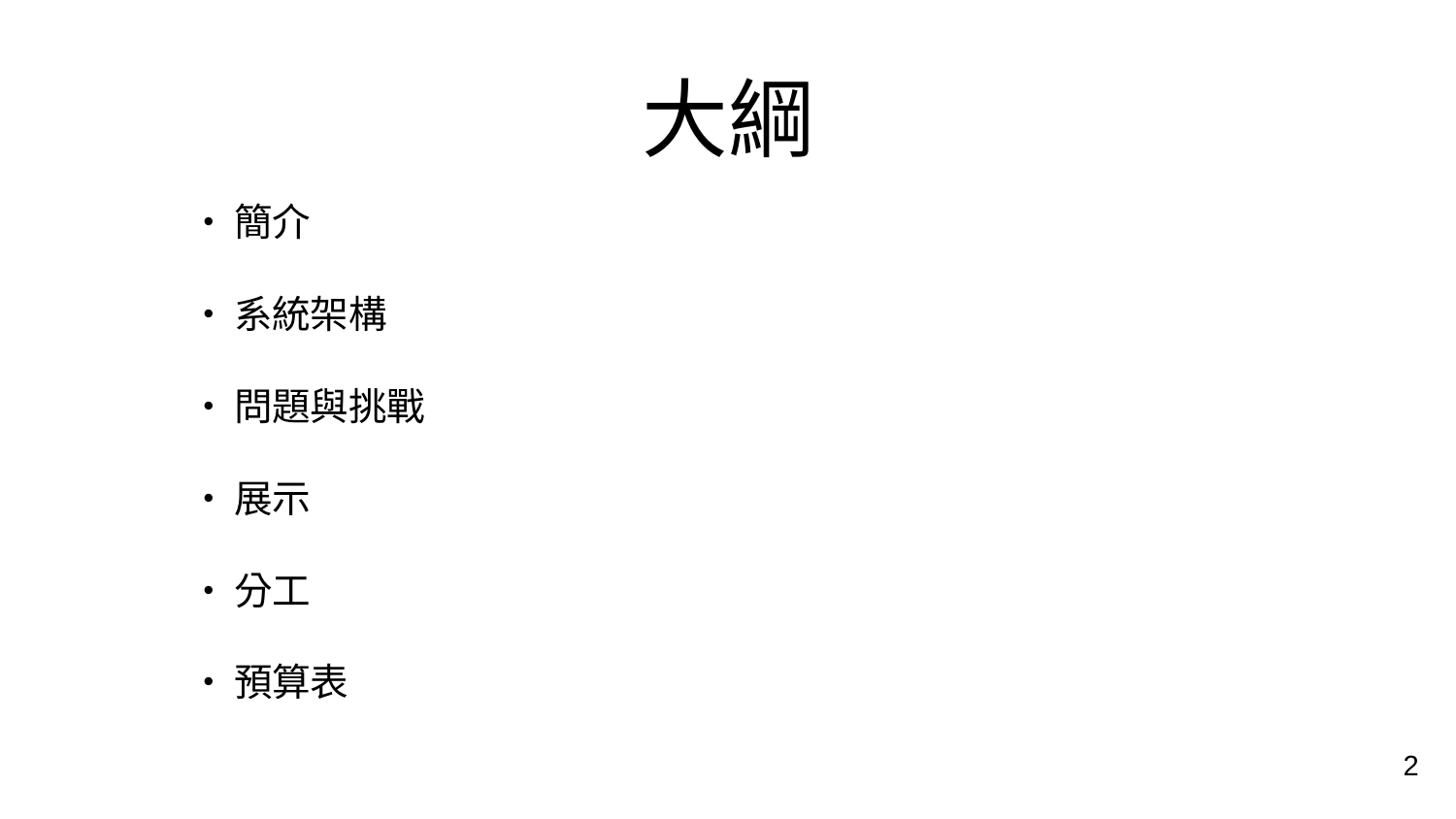

# 大綱
•簡介

•系統架構

•問題與挑戰

•展示

•分工

•預算表

2